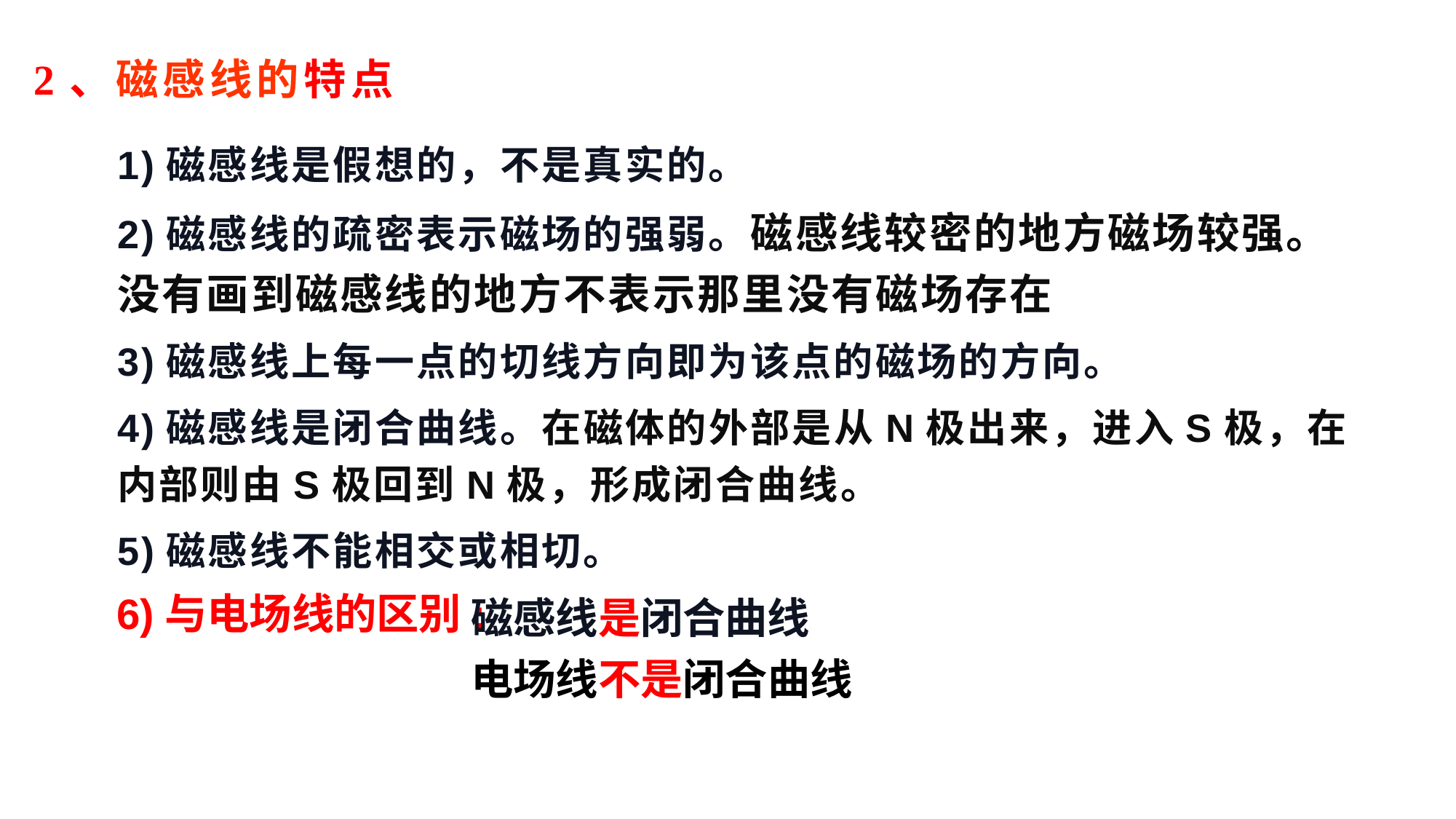

# 2、磁感线的特点
1)磁感线是假想的，不是真实的。
2)磁感线的疏密表示磁场的强弱。磁感线较密的地方磁场较强。没有画到磁感线的地方不表示那里没有磁场存在
3)磁感线上每一点的切线方向即为该点的磁场的方向。
4)磁感线是闭合曲线。在磁体的外部是从N极出来，进入S极，在内部则由S极回到N极，形成闭合曲线。
5)磁感线不能相交或相切。
磁感线是闭合曲线
电场线不是闭合曲线
6)与电场线的区别: